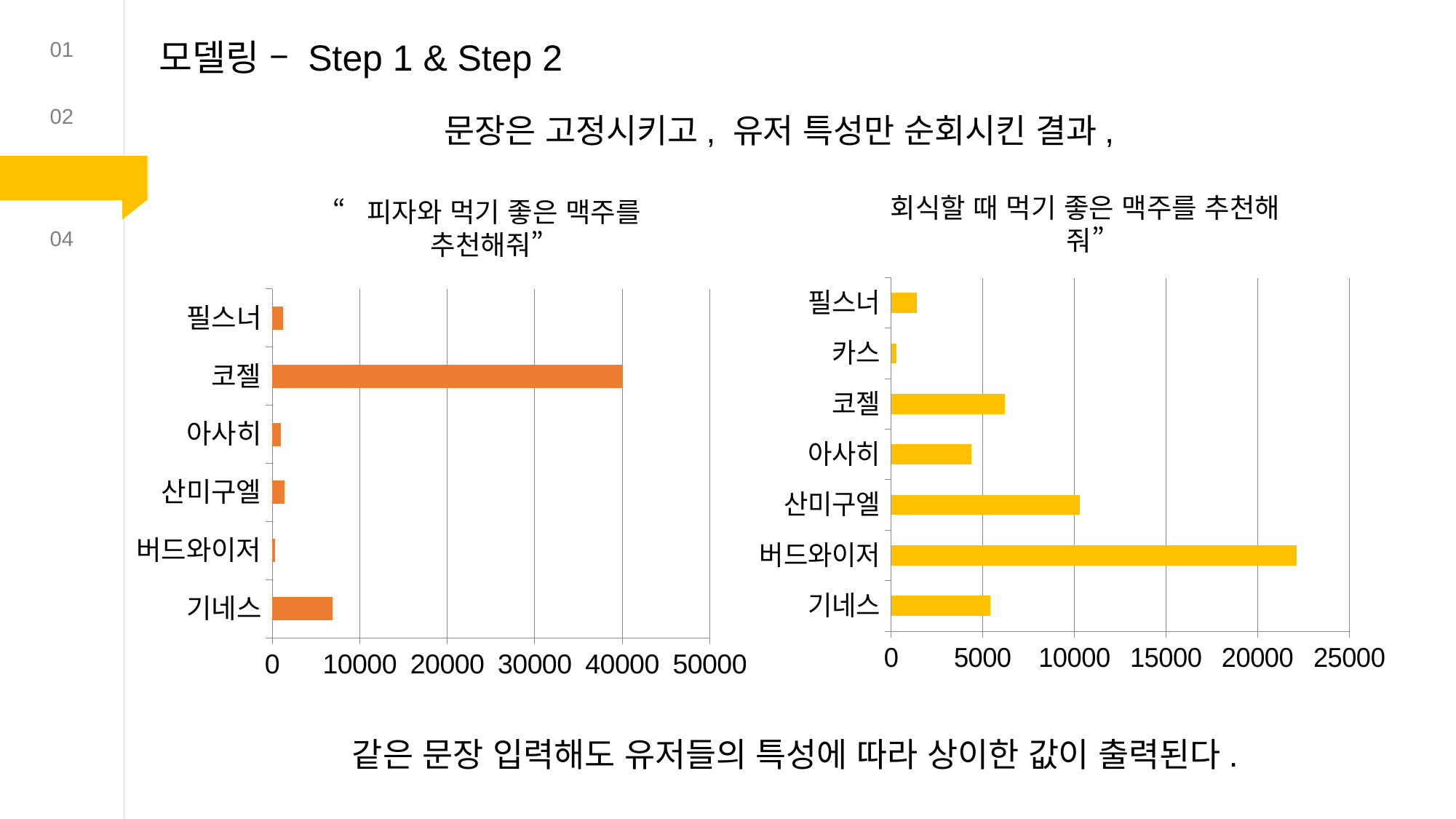

모델링 – Step 1 & Step 2
01
02
문장은 고정시키고, 유저 특성만 순회시킨 결과,

03
회식할 때 먹기 좋은 맥주를 추천해줘”
“피자와 먹기 좋은 맥주를 추천해줘”
04

### Chart

| Category | 회식 |
|---|---|
| 기네스 | 5414.0 |
| 버드와이저 | 22146.0 |
| 산미구엘 | 10294.0 |
| 아사히 | 4380.0 |
| 코젤 | 6197.0 |
| 카스 | 279.0 |
| 필스너 | 1422.0 |

### Chart

| Category | 피자 |
|---|---|
| 기네스 | 6874.0 |
| 버드와이저 | 346.0 |
| 산미구엘 | 1438.0 |
| 아사히 | 1014.0 |
| 코젤 | 40077.0 |
| 필스너 | 1213.0 |
같은 문장 입력해도 유저들의 특성에 따라 상이한 값이 출력된다.